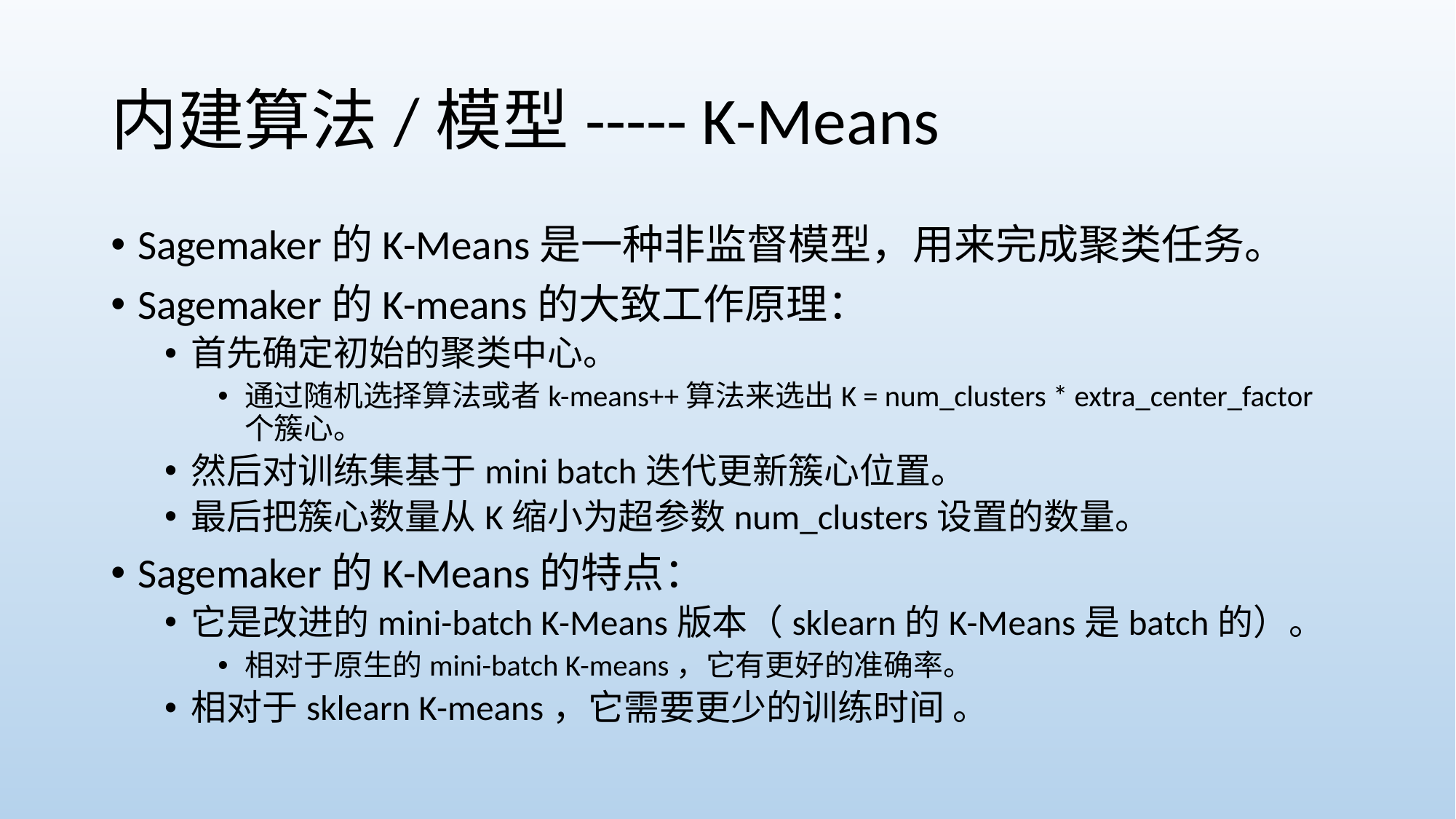

# 内建算法/模型----- K-Means
Sagemaker的K-Means是一种非监督模型，用来完成聚类任务。
Sagemaker的K-means的大致工作原理：
首先确定初始的聚类中心。
通过随机选择算法或者k-means++算法来选出K = num_clusters * extra_center_factor个簇心。
然后对训练集基于mini batch迭代更新簇心位置。
最后把簇心数量从K缩小为超参数num_clusters设置的数量。
Sagemaker的K-Means的特点：
它是改进的mini-batch K-Means版本（sklearn的K-Means是batch的）。
相对于原生的mini-batch K-means，它有更好的准确率。
相对于sklearn K-means，它需要更少的训练时间 。